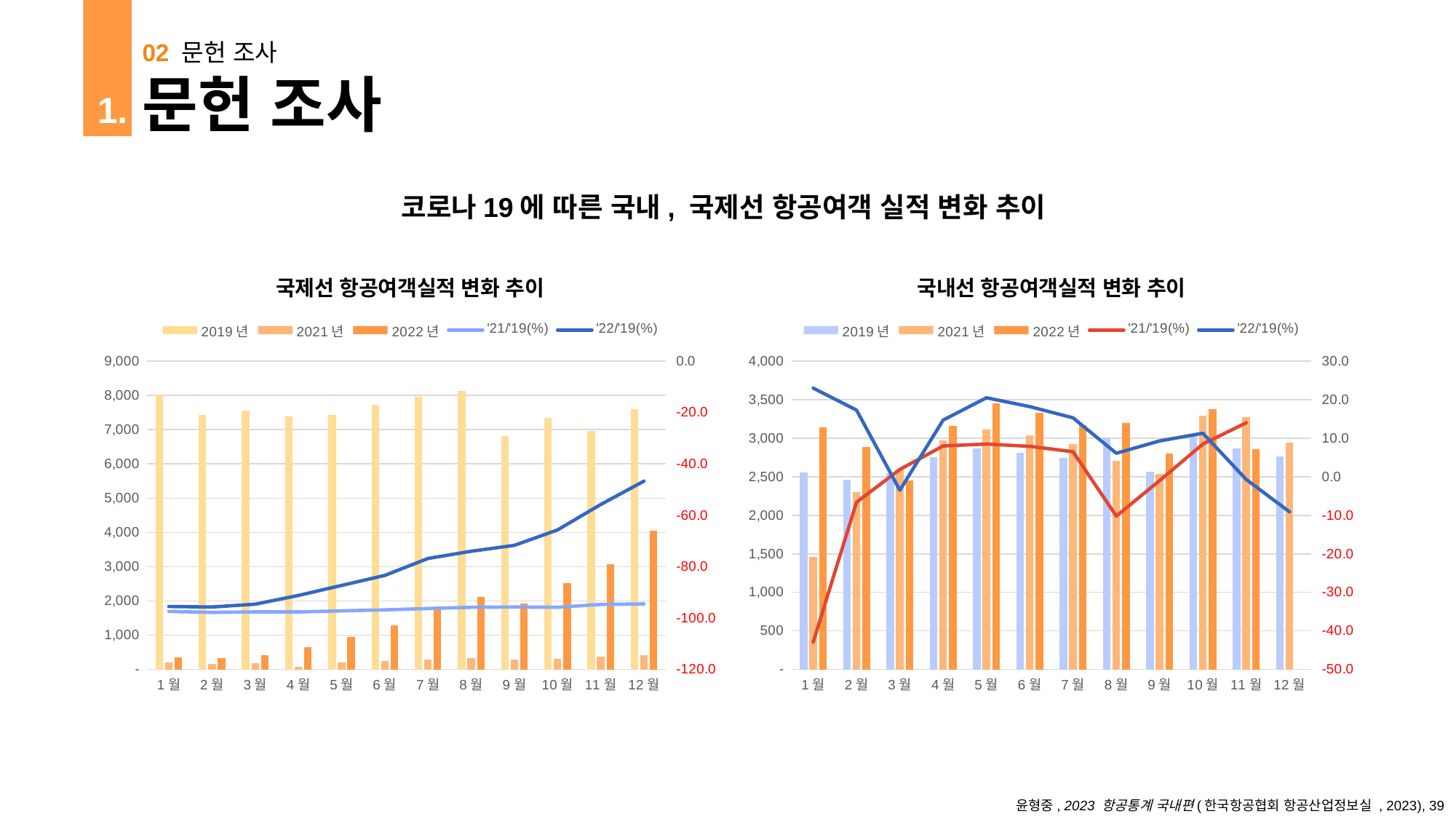

02 문헌 조사
문헌 조사
 1.
코로나19에 따른 국내, 국제선 항공여객 실적 변화 추이

### Chart: 국제선 항공여객실적 변화 추이

| Category | 2019년 | 2021년 | 2022년 | '21/'19(%) | '22/'19(%) |
|---|---|---|---|---|---|
|  1월  | 8024.0 | 211.0 | 358.0 | -97.4 | -95.5 |
|  2월  | 7434.0 | 166.0 | 321.0 | -97.8 | -95.7 |
|  3월  | 7555.0 | 184.0 | 412.0 | -97.6 | -94.6 |
|  4월  | 7389.0 | 78.0 | 650.0 | -97.6 | -91.2 |
|  5월  | 7433.0 | 206.0 | 942.0 | -97.2 | -87.3 |
|  6월  | 7728.0 | 247.0 | 1279.0 | -96.8 | -83.4 |
|  7월  | 7963.0 | 291.0 | 1845.0 | -96.3 | -76.8 |
|  8월  | 8141.0 | 340.0 | 2115.0 | -95.8 | -74.0 |
|  9월  | 6803.0 | 290.0 | 1923.0 | -95.7 | -71.7 |
|  10월  | 7352.0 | 310.0 | 2523.0 | -95.8 | -65.7 |
|  11월  | 6964.0 | 369.0 | 3081.0 | -94.7 | -55.8 |
|  12월  | 7601.0 | 416.0 | 4051.0 | -94.5 | -46.7 |

[unsupported chart]

윤형중, 2023 항공통계 국내편(한국항공협회 항공산업정보실 , 2023), 39